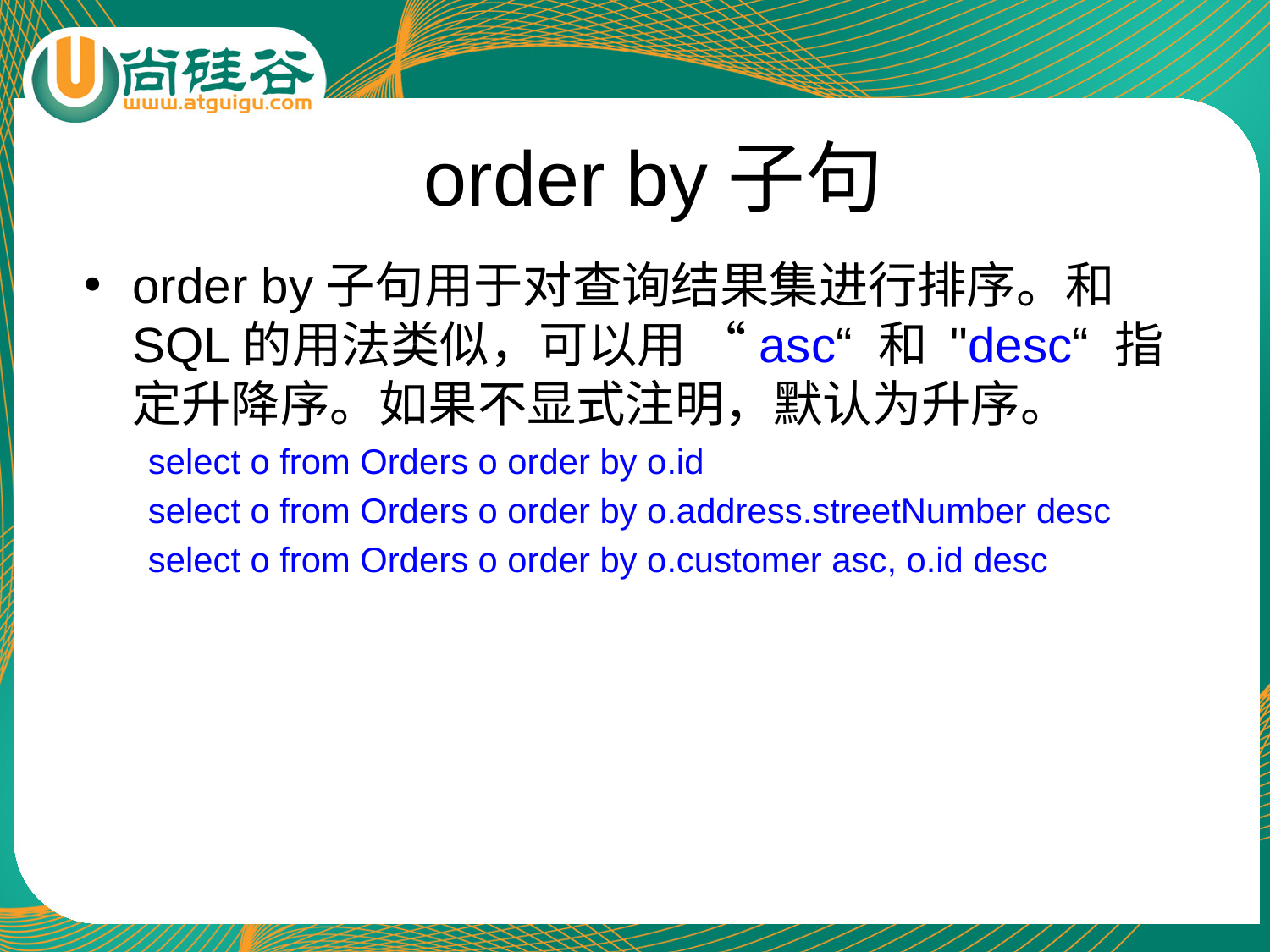

# order by子句
order by子句用于对查询结果集进行排序。和SQL的用法类似，可以用 “asc“ 和 "desc“ 指定升降序。如果不显式注明，默认为升序。
select o from Orders o order by o.id
select o from Orders o order by o.address.streetNumber desc
select o from Orders o order by o.customer asc, o.id desc